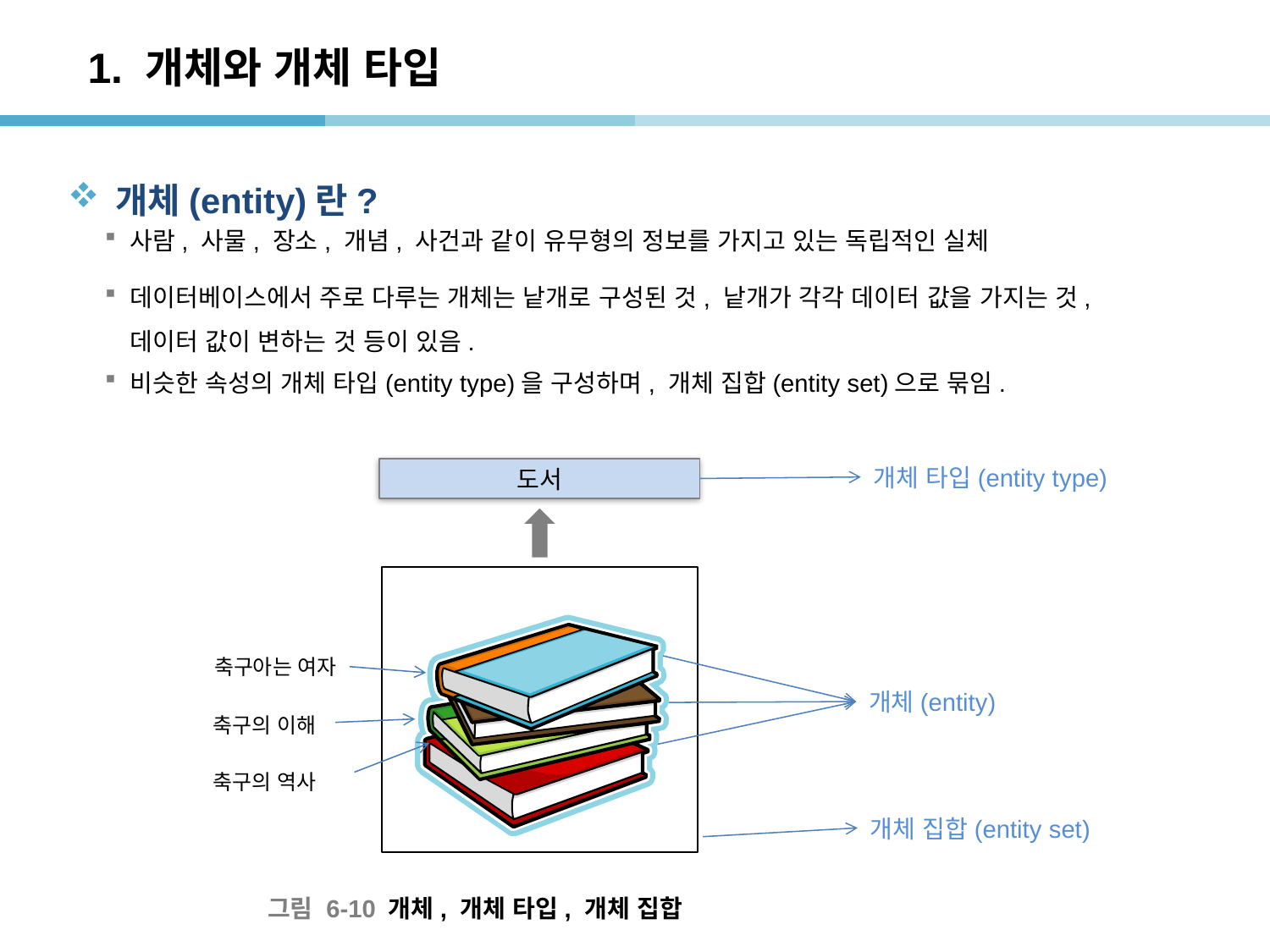

# 1. 개체와 개체 타입
개체(entity)란?
사람, 사물, 장소, 개념, 사건과 같이 유무형의 정보를 가지고 있는 독립적인 실체
데이터베이스에서 주로 다루는 개체는 낱개로 구성된 것, 낱개가 각각 데이터 값을 가지는 것, 데이터 값이 변하는 것 등이 있음.
비슷한 속성의 개체 타입(entity type)을 구성하며, 개체 집합(entity set)으로 묶임.
개체 타입(entity type)
도서

축구아는 여자
개체(entity)
축구의 이해
축구의 역사
개체 집합(entity set)
그림 6-10 개체, 개체 타입, 개체 집합